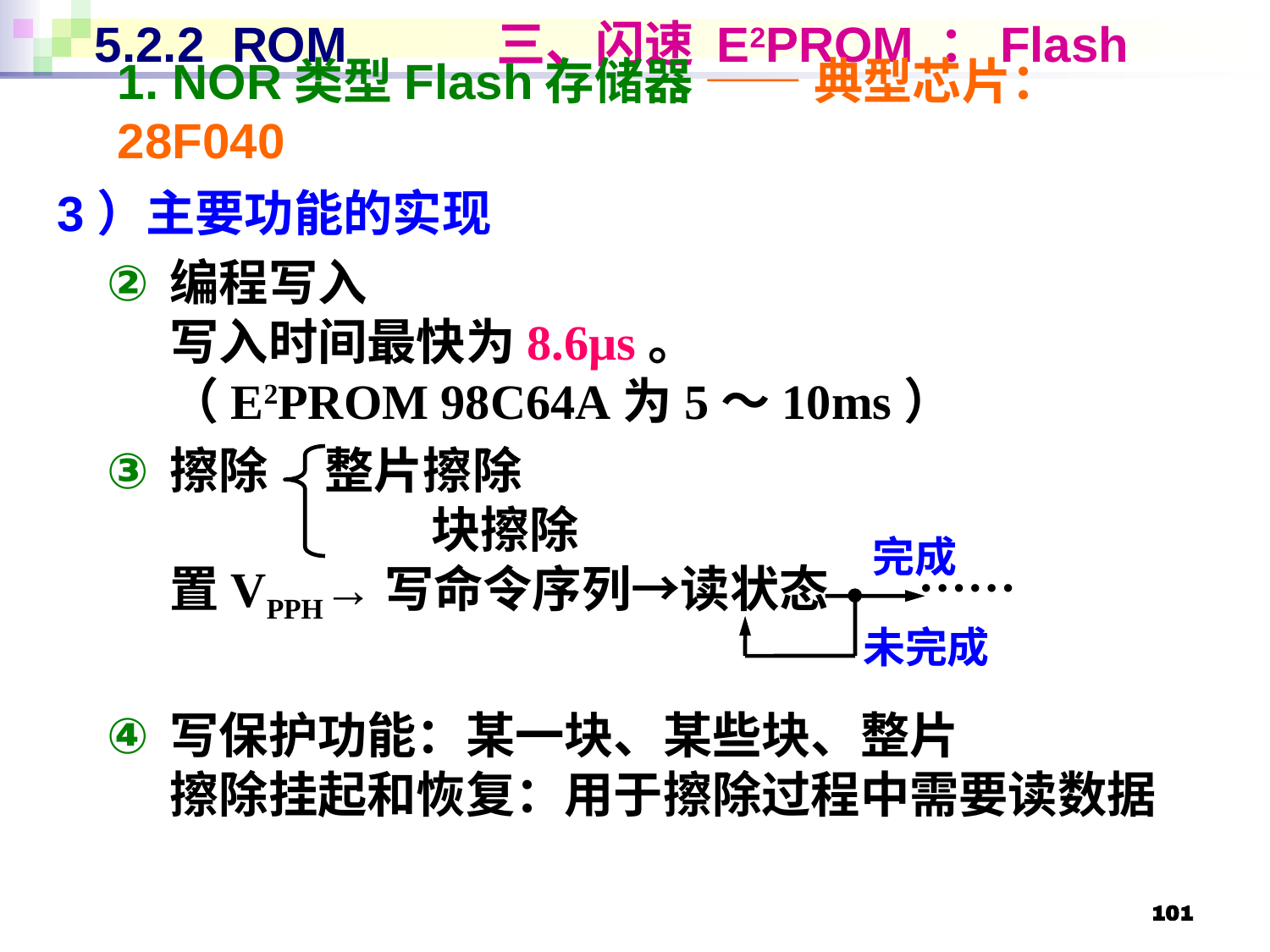

# 5.2.2  ROM          三、闪速 E2PROM ：Flash
1. NOR类型Flash存储器 —— 典型芯片：28F040
3）主要功能的实现
编程写入
写入时间最快为8.6μs。
（E2PROM 98C64A为5～10ms）
擦除     整片擦除
	            块擦除
置VPPH→写命令序列→读状态        ……

写保护功能：某一块、某些块、整片
擦除挂起和恢复：用于擦除过程中需要读数据

完成

未完成

101